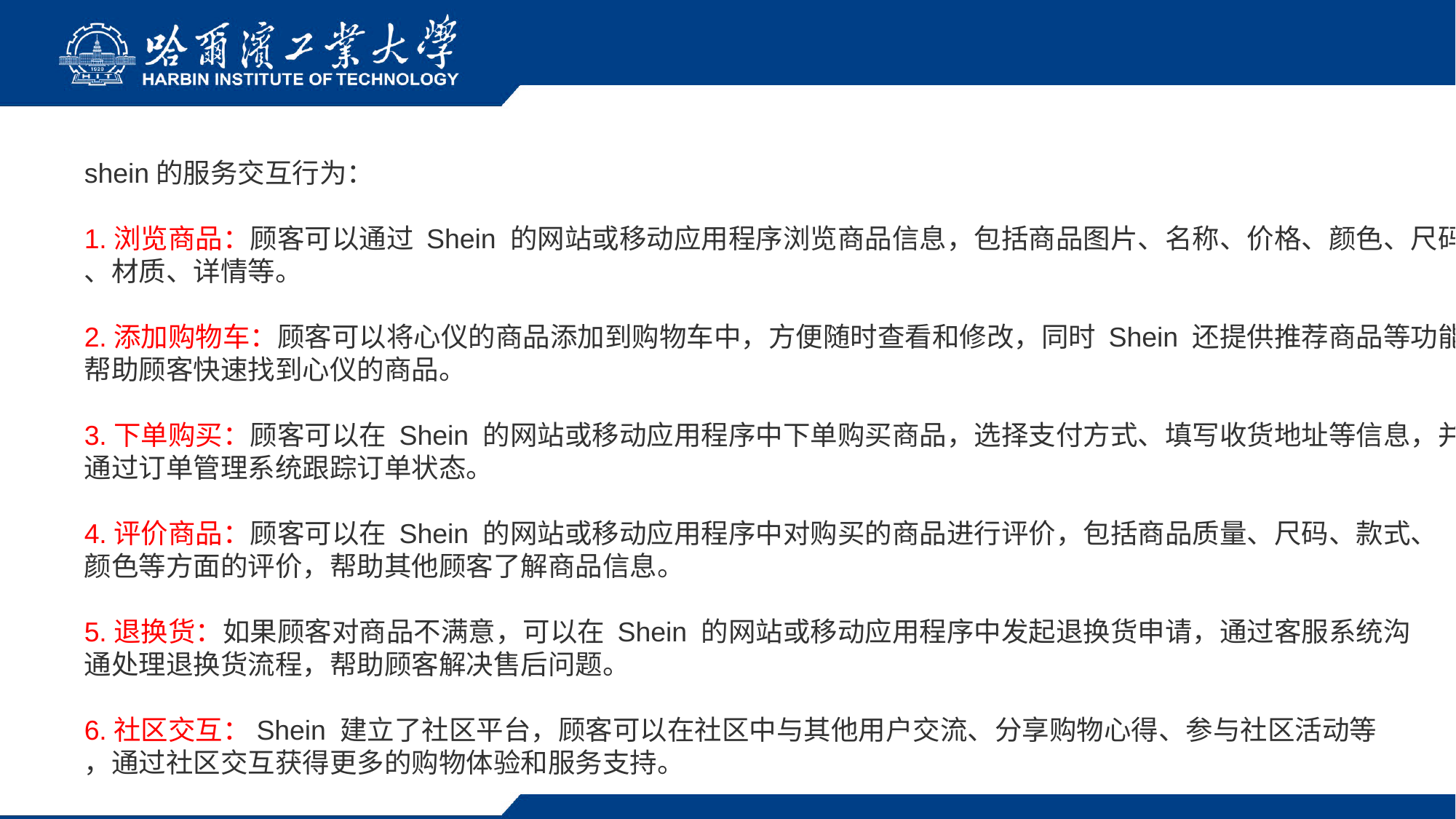

shein的服务交互行为：

1.浏览商品：顾客可以通过 Shein 的网站或移动应用程序浏览商品信息，包括商品图片、名称、价格、颜色、尺码
、材质、详情等。

2.添加购物车：顾客可以将心仪的商品添加到购物车中，方便随时查看和修改，同时 Shein 还提供推荐商品等功能，
帮助顾客快速找到心仪的商品。

3.下单购买：顾客可以在 Shein 的网站或移动应用程序中下单购买商品，选择支付方式、填写收货地址等信息，并
通过订单管理系统跟踪订单状态。

4.评价商品：顾客可以在 Shein 的网站或移动应用程序中对购买的商品进行评价，包括商品质量、尺码、款式、
颜色等方面的评价，帮助其他顾客了解商品信息。

5.退换货：如果顾客对商品不满意，可以在 Shein 的网站或移动应用程序中发起退换货申请，通过客服系统沟
通处理退换货流程，帮助顾客解决售后问题。

6.社区交互：Shein 建立了社区平台，顾客可以在社区中与其他用户交流、分享购物心得、参与社区活动等
，通过社区交互获得更多的购物体验和服务支持。